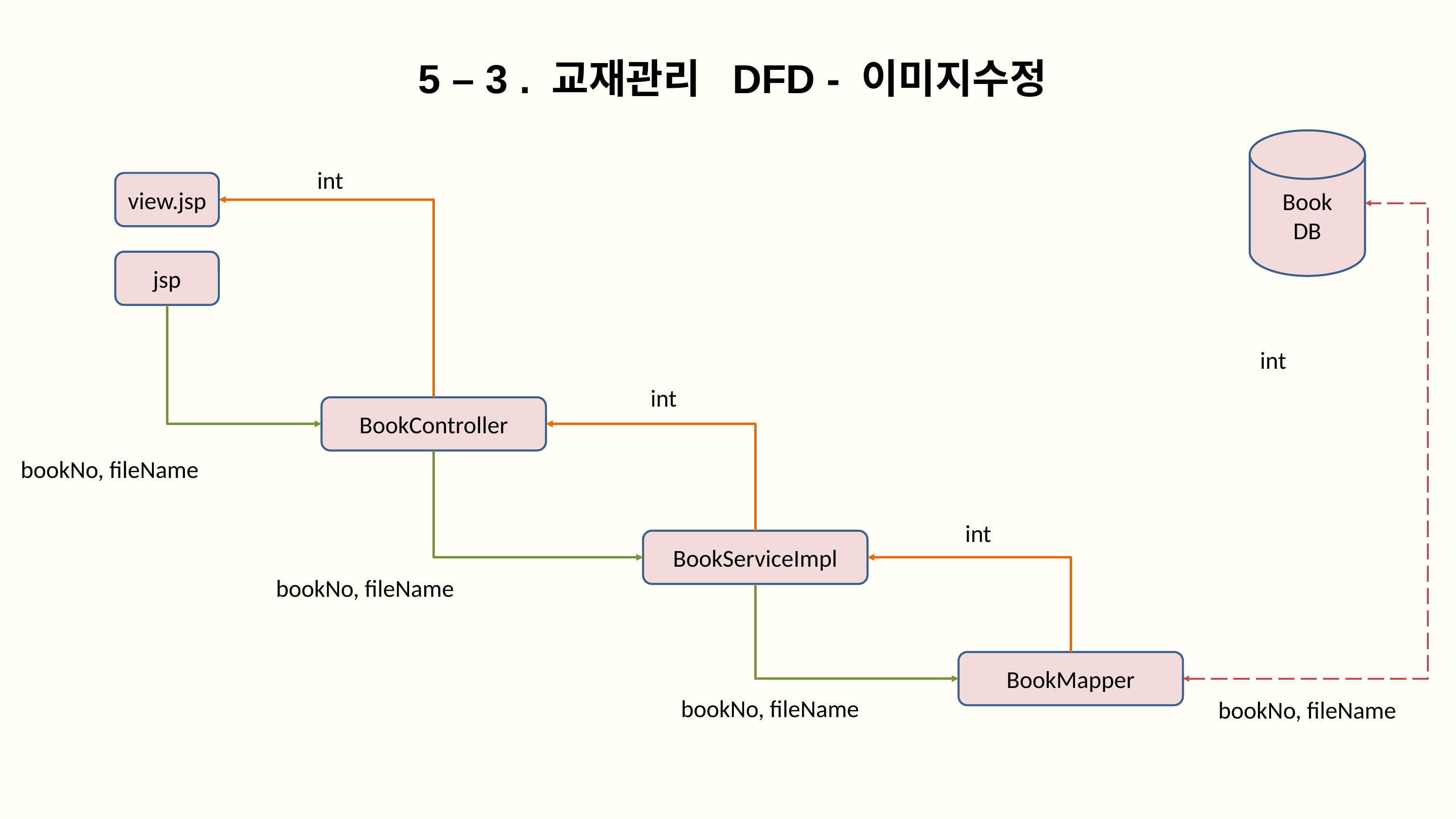

5 – 3 . 교재관리  DFD - 이미지수정
Book
DB
int
view.jsp
jsp
int
int
BookController
bookNo, fileName
int
BookServiceImpl
bookNo, fileName
BookMapper
bookNo, fileName
bookNo, fileName